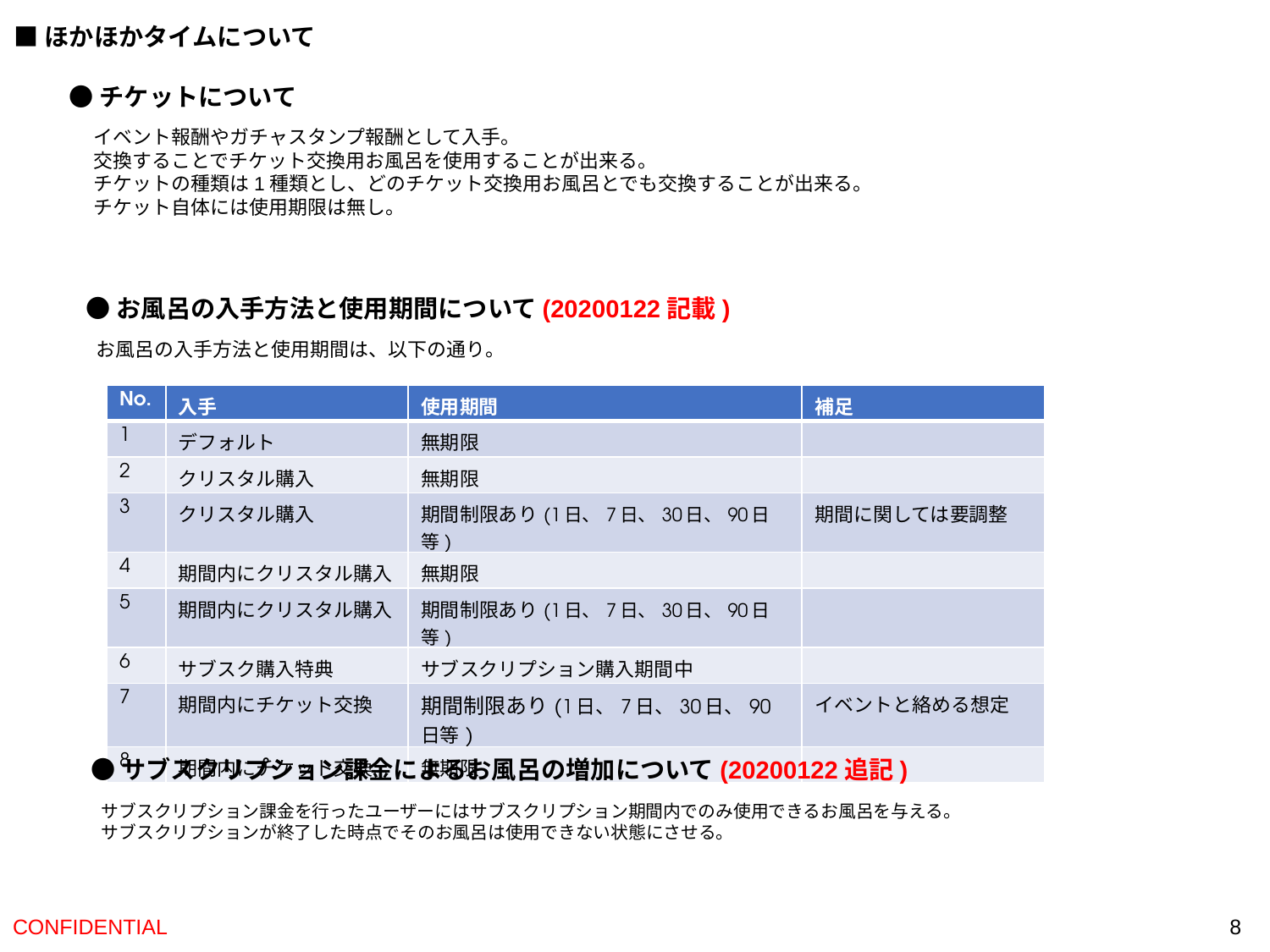

■ほかほかタイムについて
●チケットについて
イベント報酬やガチャスタンプ報酬として入手。
交換することでチケット交換用お風呂を使用することが出来る。
チケットの種類は1種類とし、どのチケット交換用お風呂とでも交換することが出来る。
チケット自体には使用期限は無し。
●お風呂の入手方法と使用期間について(20200122記載)
お風呂の入手方法と使用期間は、以下の通り。
| No. | 入手 | 使用期間 | 補足 |
| --- | --- | --- | --- |
| 1 | デフォルト | 無期限 |  |
| 2 | クリスタル購入 | 無期限 |  |
| 3 | クリスタル購入 | 期間制限あり(1日、7日、30日、90日等) | 期間に関しては要調整 |
| 4 | 期間内にクリスタル購入 | 無期限 |  |
| 5 | 期間内にクリスタル購入 | 期間制限あり(1日、7日、30日、90日等) |  |
| 6 | サブスク購入特典 | サブスクリプション購入期間中 |  |
| 7 | 期間内にチケット交換 | 期間制限あり(1日、7日、30日、90日等) | イベントと絡める想定 |
| 8 | 期間内にチケット交換 | 無期限 |  |
●サブスクリプション課金によるお風呂の増加について(20200122追記)
サブスクリプション課金を行ったユーザーにはサブスクリプション期間内でのみ使用できるお風呂を与える。
サブスクリプションが終了した時点でそのお風呂は使用できない状態にさせる。

8
CONFIDENTIAL